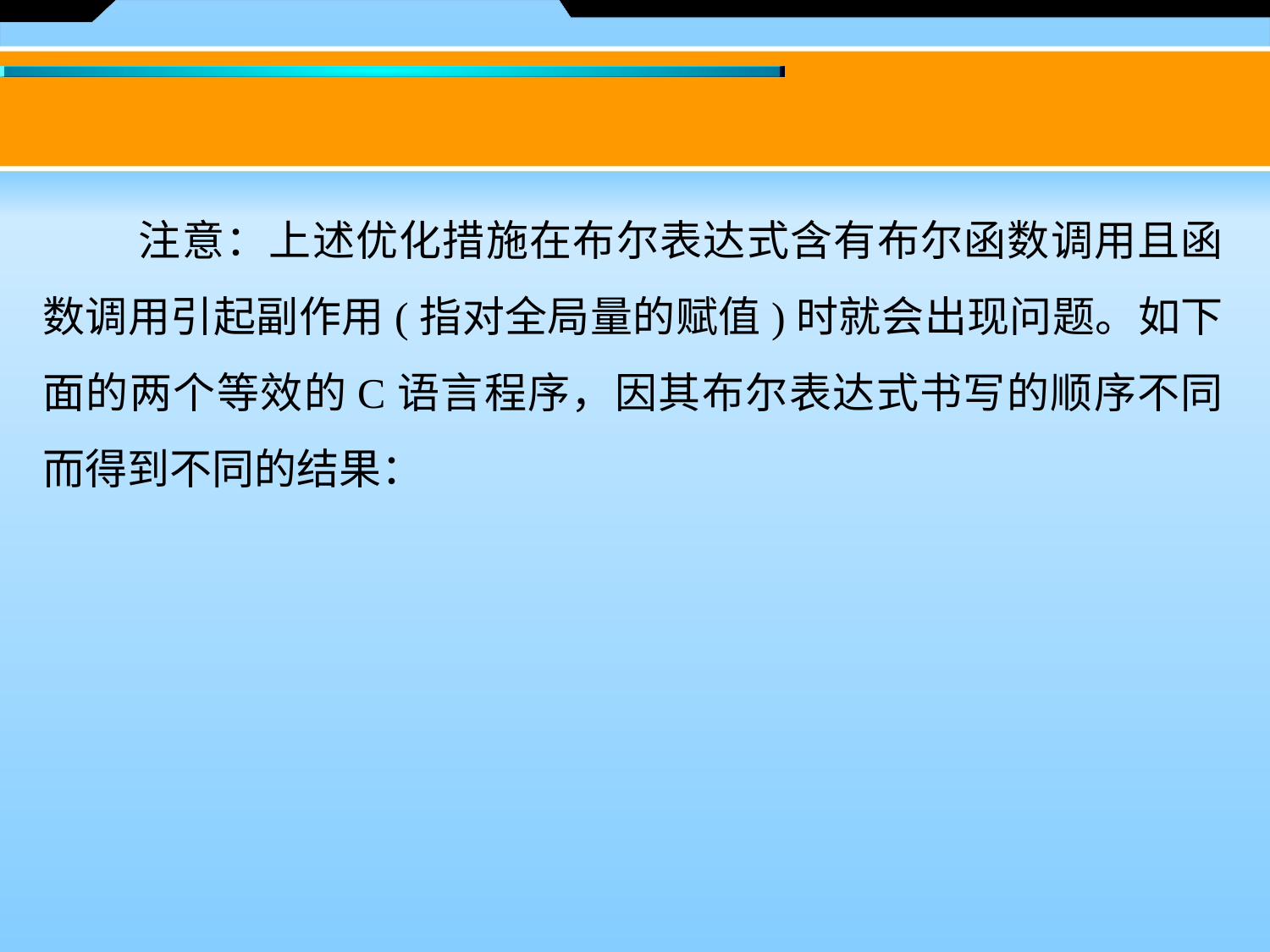

注意：上述优化措施在布尔表达式含有布尔函数调用且函数调用引起副作用(指对全局量的赋值)时就会出现问题。如下面的两个等效的C语言程序，因其布尔表达式书写的顺序不同而得到不同的结果：